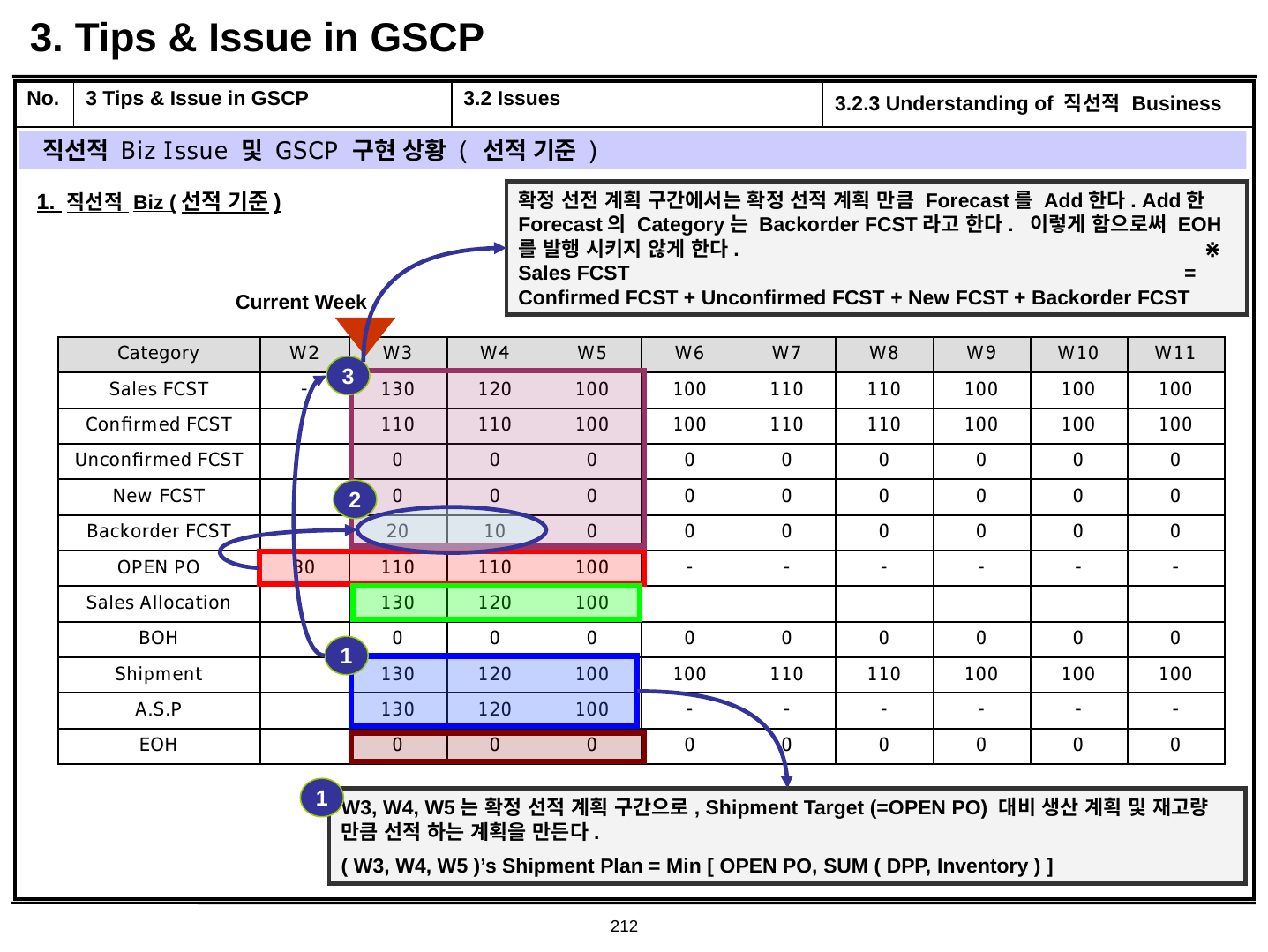

# 3. Tips & Issue in GSCP
| No. | 3 Tips & Issue in GSCP | 3.2 Issues | 3.2.3 Understanding of 직선적 Business |
| --- | --- | --- | --- |
|  |  |  |  |
직선적 Biz Issue 및 GSCP 구현 상황 ( 선적 기준 )
1. 직선적 Biz (선적 기준)
확정 선전 계획 구간에서는 확정 선적 계획 만큼 Forecast를 Add한다. Add한 Forecast의 Category는 Backorder FCST라고 한다.  이렇게 함으로써 EOH를 발행 시키지 않게 한다.                                                                                 ⋇ Sales FCST                                                                                                 = Confirmed FCST + Unconfirmed FCST + New FCST + Backorder FCST
Current Week

| Category | W2 | W3 | W4 | W5 | W6 | W7 | W8 | W9 | W10 | W11 |
| --- | --- | --- | --- | --- | --- | --- | --- | --- | --- | --- |
| Sales FCST | - | 130 | 120 | 100 | 100 | 110 | 110 | 100 | 100 | 100 |
| Confirmed FCST |  | 110 | 110 | 100 | 100 | 110 | 110 | 100 | 100 | 100 |
| Unconfirmed FCST |  | 0 | 0 | 0 | 0 | 0 | 0 | 0 | 0 | 0 |
| New FCST |  | 0 | 0 | 0 | 0 | 0 | 0 | 0 | 0 | 0 |
| Backorder FCST |  | 20 | 10 | 0 | 0 | 0 | 0 | 0 | 0 | 0 |
| OPEN PO | 30 | 110 | 110 | 100 | - | - | - | - | - | - |
| Sales Allocation |  | 130 | 120 | 100 |  |  |  |  |  |  |
| BOH |  | 0 | 0 | 0 | 0 | 0 | 0 | 0 | 0 | 0 |
| Shipment |  | 130 | 120 | 100 | 100 | 110 | 110 | 100 | 100 | 100 |
| A.S.P |  | 130 | 120 | 100 | - | - | - | - | - | - |
| EOH |  | 0 | 0 | 0 | 0 | 0 | 0 | 0 | 0 | 0 |
3

2

1

1
W3, W4, W5는 확정 선적 계획 구간으로, Shipment Target (=OPEN PO) 대비 생산 계획 및 재고량 만큼 선적 하는 계획을 만든다.
( W3, W4, W5 )’s Shipment Plan = Min [ OPEN PO, SUM ( DPP, Inventory ) ]
212